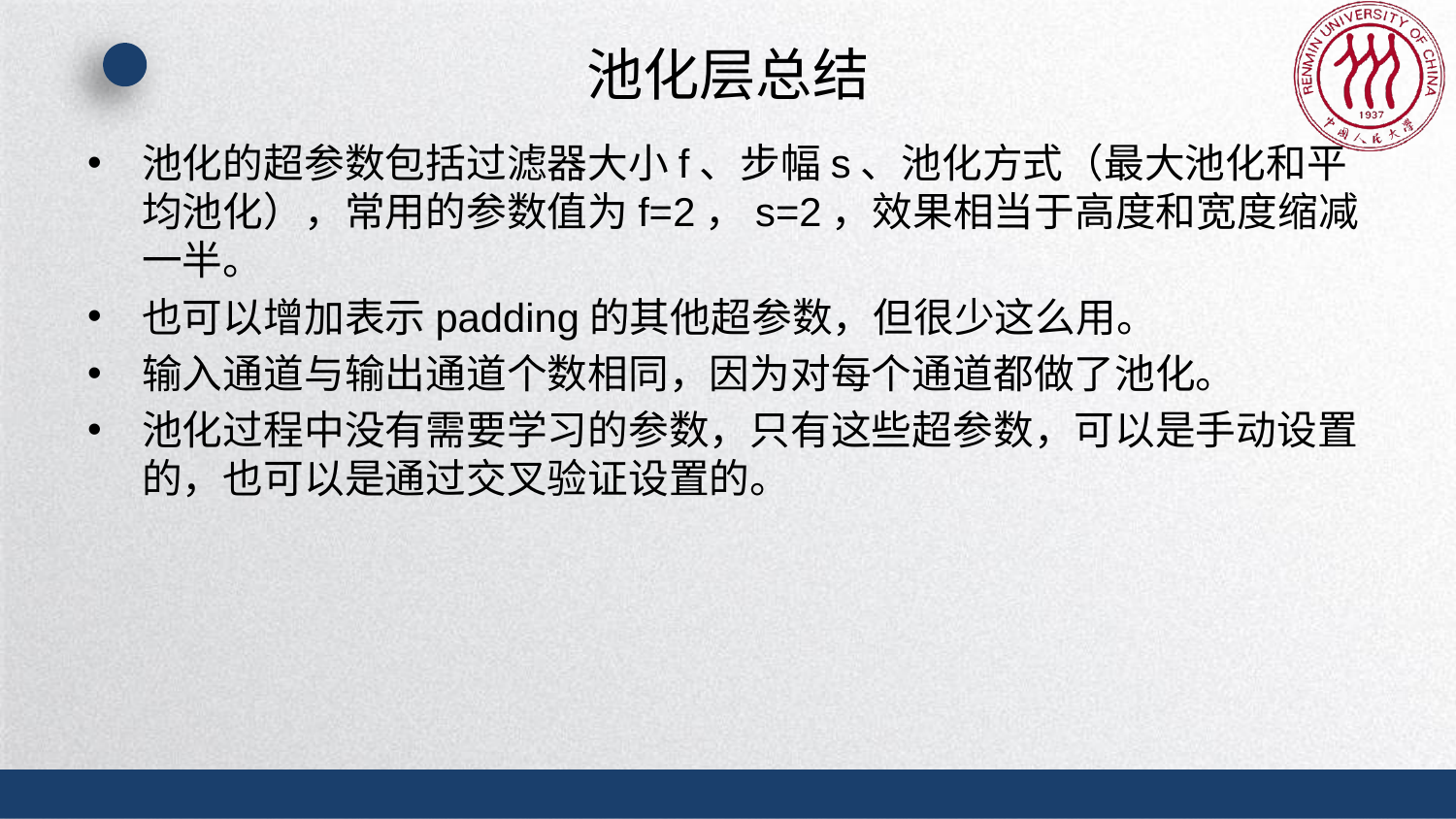

# 池化层总结
池化的超参数包括过滤器大小f、步幅s、池化方式（最大池化和平均池化），常用的参数值为f=2，s=2，效果相当于高度和宽度缩减一半。
也可以增加表示padding的其他超参数，但很少这么用。
输入通道与输出通道个数相同，因为对每个通道都做了池化。
池化过程中没有需要学习的参数，只有这些超参数，可以是手动设置的，也可以是通过交叉验证设置的。